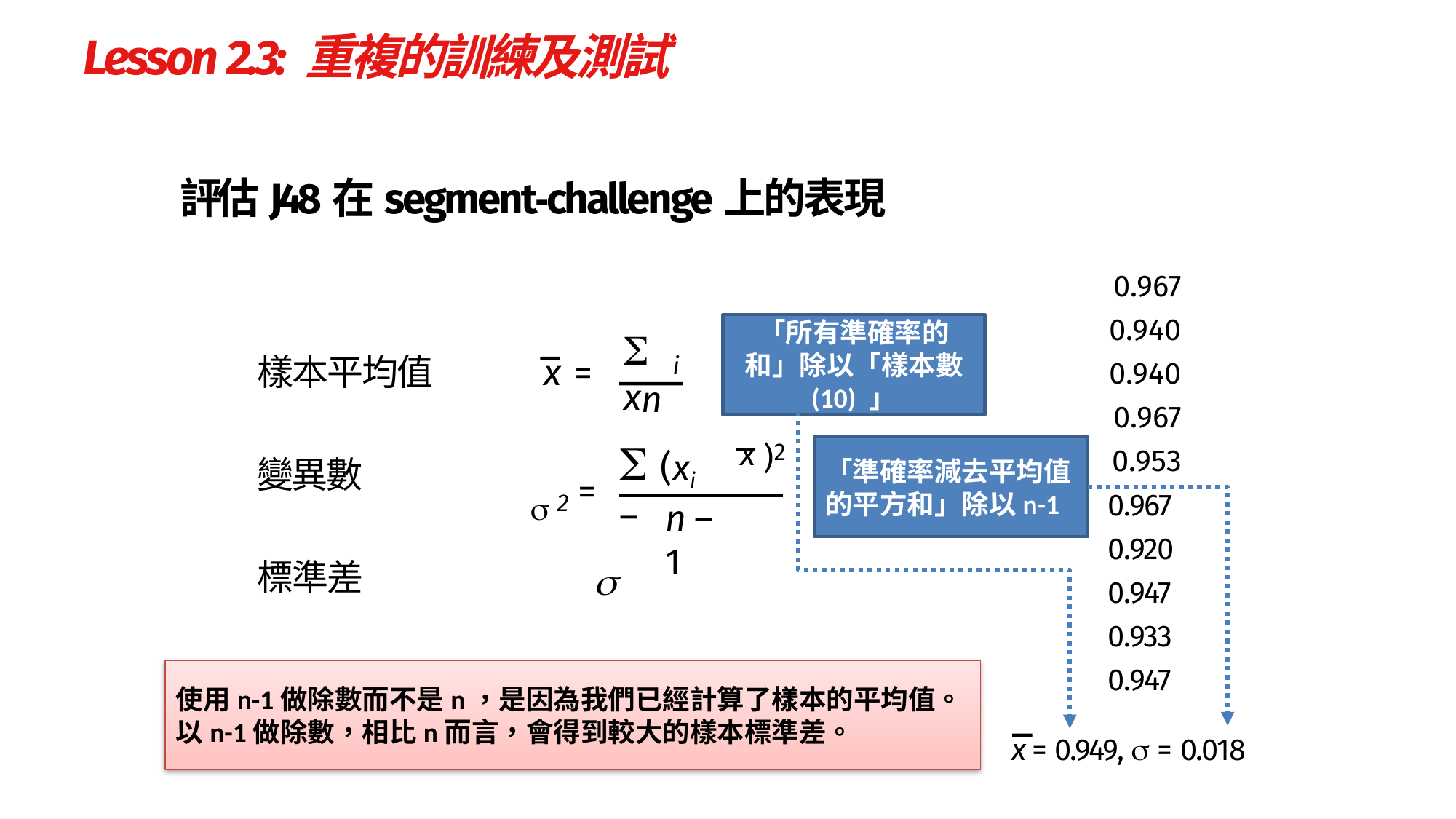

# Lesson 2.3: 重複的訓練及測試
評估J48在segment‐challenge上的表現
|  | 0.967 |
| --- | --- |
|  | 0.940 |
|  | 0.940 |
|  | 0.967 |
| x )2 | 0.953 |
「所有準確率的和」除以「樣本數 (10) 」
Σ x
樣本平均值
x =
i

n
Σ (xi –

「準確率減去平均值的平方和」除以n-1
變異數
σ 2
=
0.967
0.920
0.947
0.933
0.947
n – 1

標準差
σ
使用n-1做除數而不是n，是因為我們已經計算了樣本的平均值。
以n-1做除數，相比n而言，會得到較大的樣本標準差。
x = 0.949, σ = 0.018